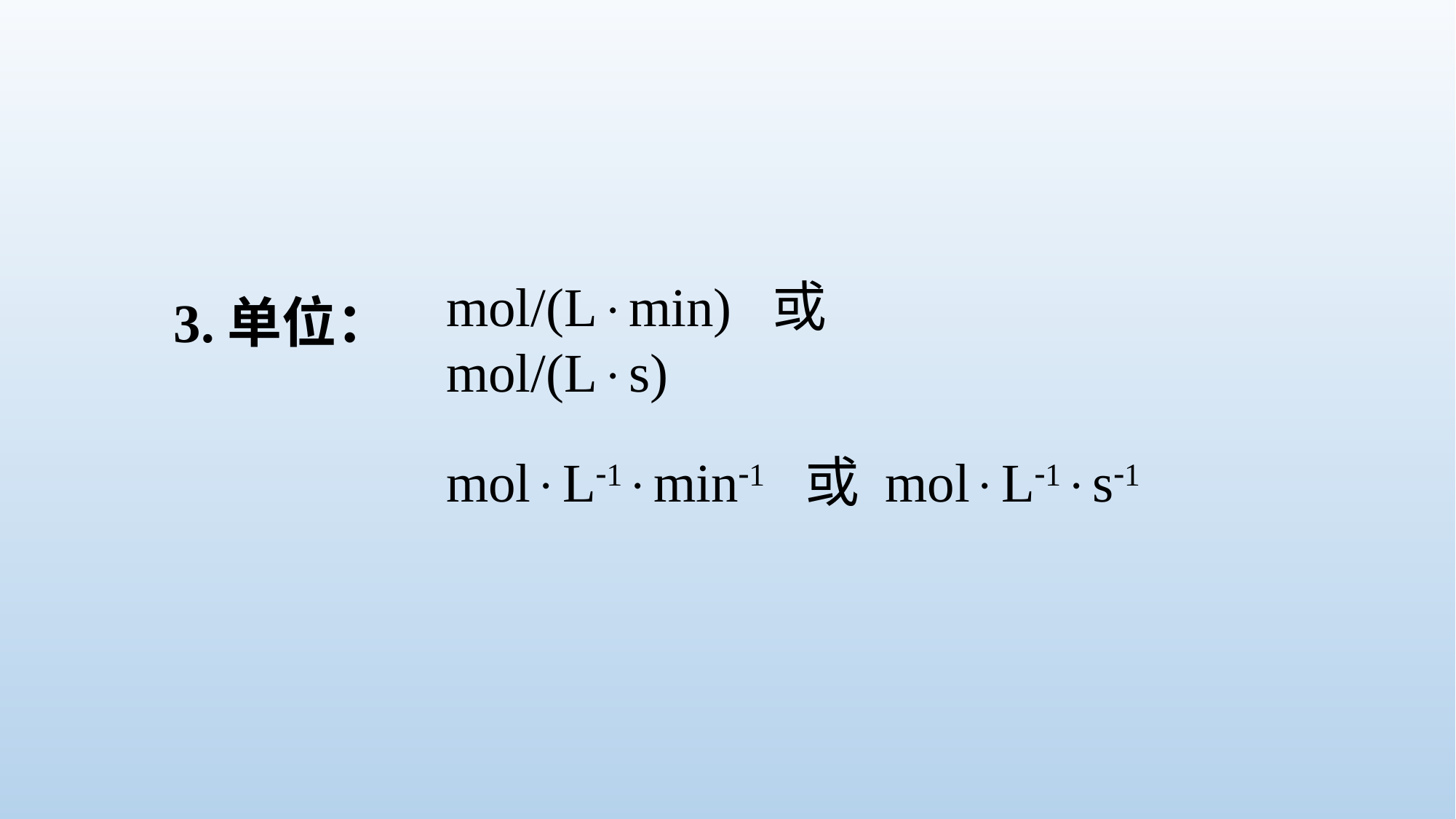

mol/(L⋅min)  或 mol/(L⋅s)
3.单位：
mol⋅L−1⋅min−1  或 mol⋅L−1⋅s−1